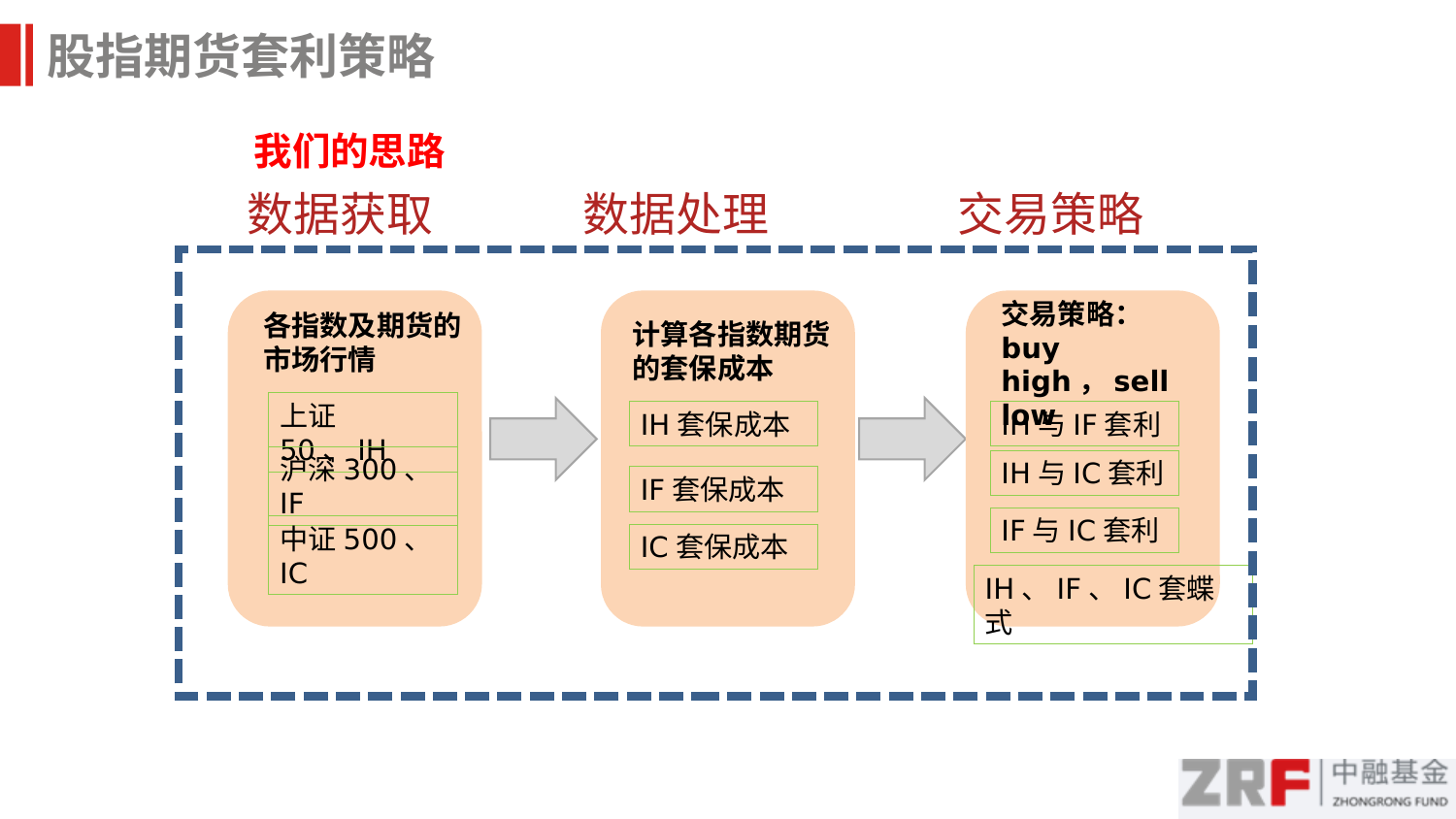

股指期货套利策略

我们的思路
数据获取
数据处理
交易策略

交易策略：buy high，sell low
各指数及期货的市场行情
计算各指数期货的套保成本
上证50、IH

IH套保成本
IH与IF套利
沪深300、IF
IH与IC套利
IF套保成本
IF与IC套利
中证500、IC
IC套保成本
IH、IF、IC套蝶式